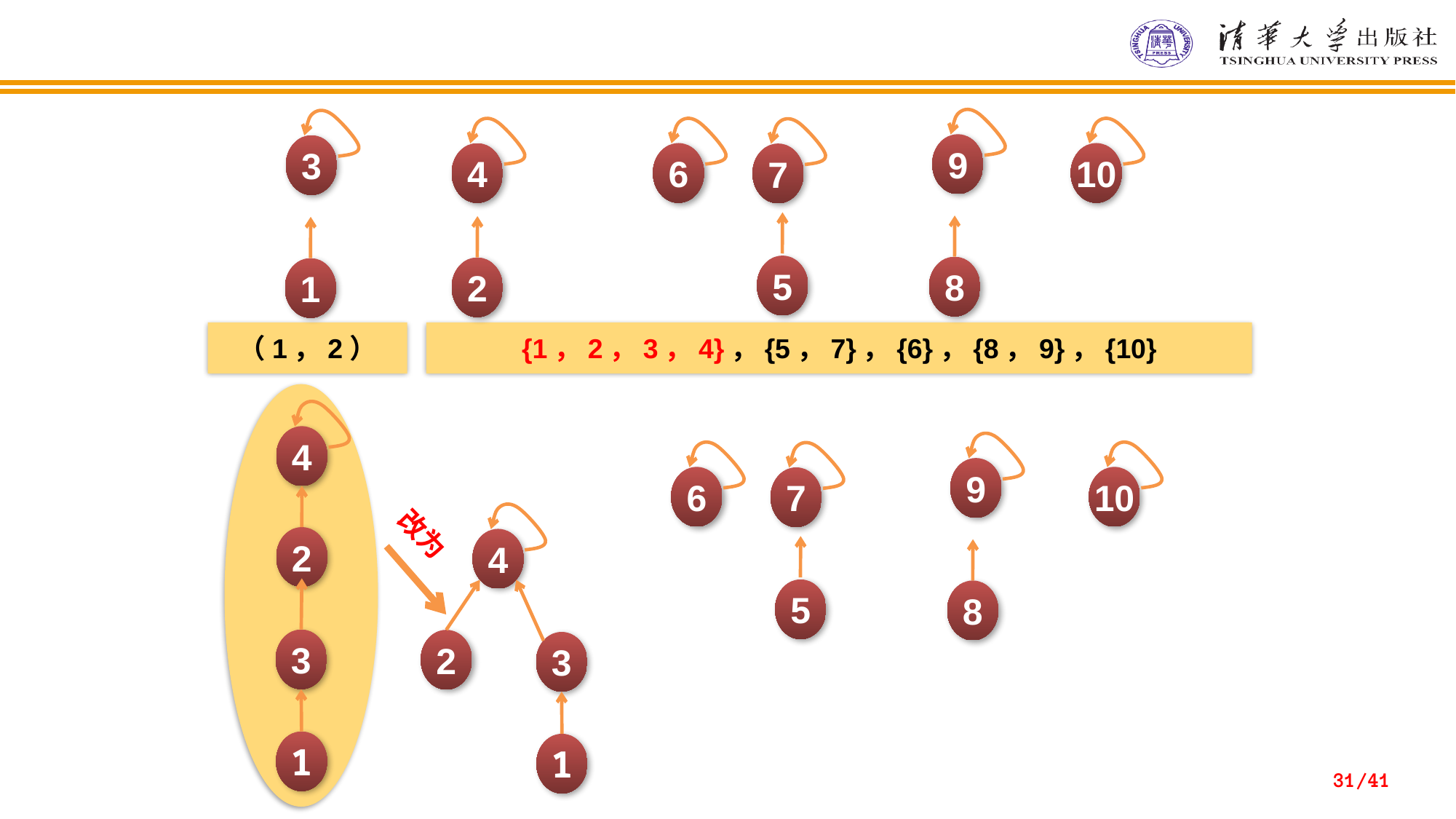

9

3

6

10

4

7
5
8
2
1
（1，2）
{1，2，3，4}，{5，7}，{6}，{8，9}，{10}

4
2
3
1

9

6

10

7
5
8

4
2
3
1
改为